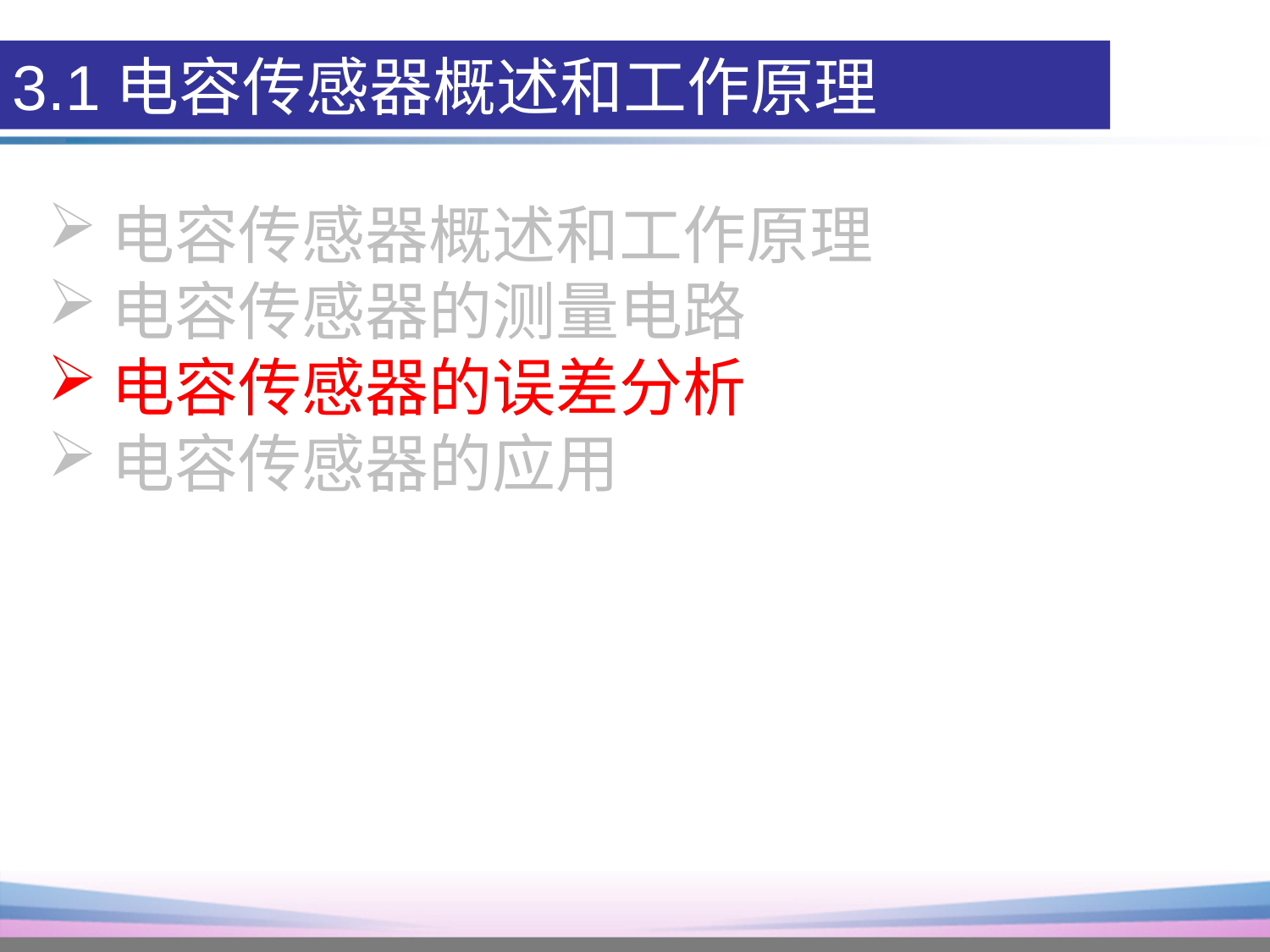

3.1电容传感器概述和工作原理
电容传感器概述和工作原理
电容传感器的测量电路
电容传感器的误差分析
电容传感器的应用